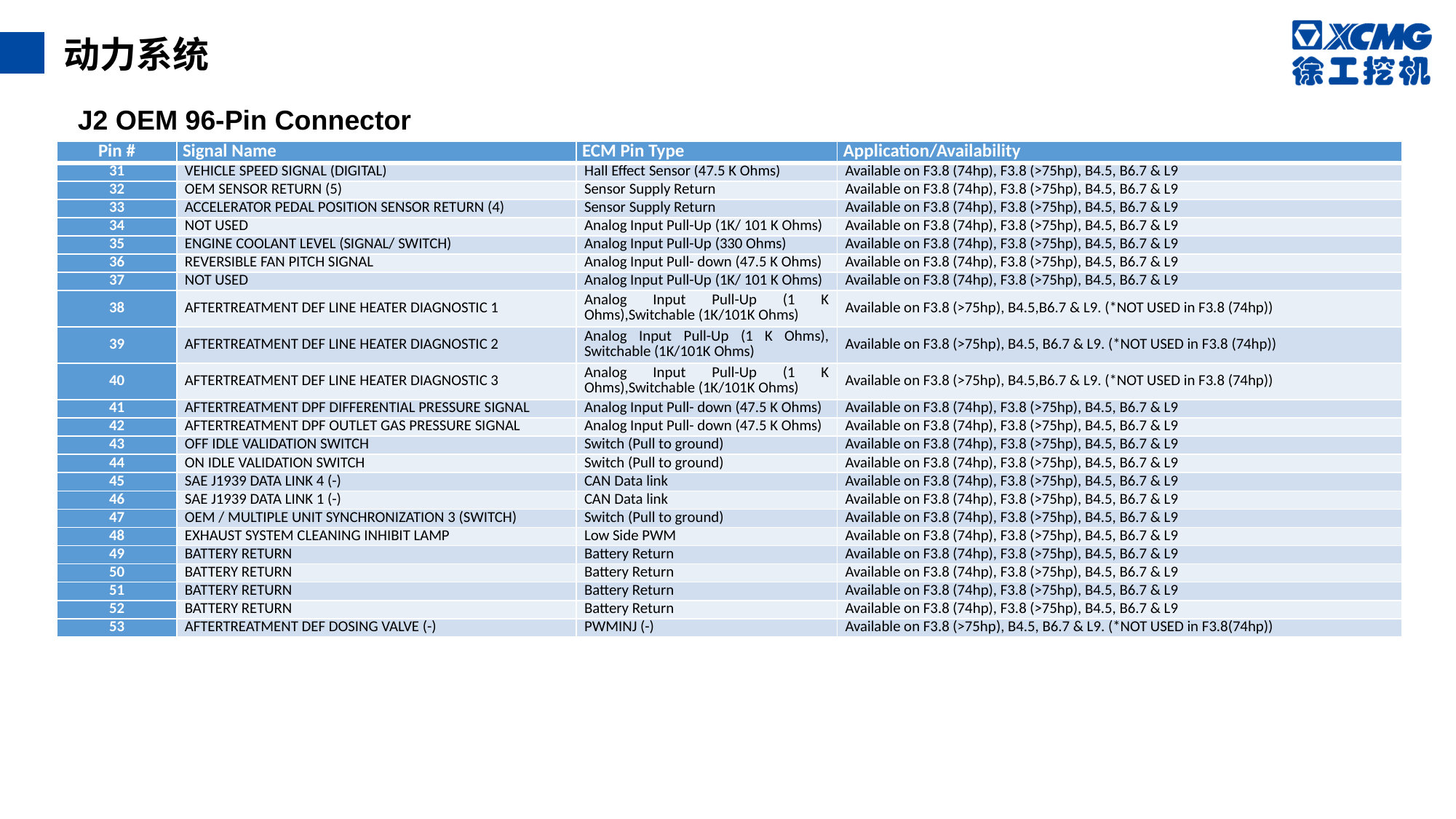

动力系统
J2 OEM 96-Pin Connector
| Pin # | Signal Name | ECM Pin Type | Application/Availability |
| --- | --- | --- | --- |
| 31 | VEHICLE SPEED SIGNAL (DIGITAL) | Hall Effect Sensor (47.5 K Ohms) | Available on F3.8 (74hp), F3.8 (>75hp), B4.5, B6.7 & L9 |
| 32 | OEM SENSOR RETURN (5) | Sensor Supply Return | Available on F3.8 (74hp), F3.8 (>75hp), B4.5, B6.7 & L9 |
| 33 | ACCELERATOR PEDAL POSITION SENSOR RETURN (4) | Sensor Supply Return | Available on F3.8 (74hp), F3.8 (>75hp), B4.5, B6.7 & L9 |
| 34 | NOT USED | Analog Input Pull-Up (1K/ 101 K Ohms) | Available on F3.8 (74hp), F3.8 (>75hp), B4.5, B6.7 & L9 |
| 35 | ENGINE COOLANT LEVEL (SIGNAL/ SWITCH) | Analog Input Pull-Up (330 Ohms) | Available on F3.8 (74hp), F3.8 (>75hp), B4.5, B6.7 & L9 |
| 36 | REVERSIBLE FAN PITCH SIGNAL | Analog Input Pull- down (47.5 K Ohms) | Available on F3.8 (74hp), F3.8 (>75hp), B4.5, B6.7 & L9 |
| 37 | NOT USED | Analog Input Pull-Up (1K/ 101 K Ohms) | Available on F3.8 (74hp), F3.8 (>75hp), B4.5, B6.7 & L9 |
| 38 | AFTERTREATMENT DEF LINE HEATER DIAGNOSTIC 1 | Analog Input Pull-Up (1 K Ohms),Switchable (1K/101K Ohms) | Available on F3.8 (>75hp), B4.5,B6.7 & L9. (\*NOT USED in F3.8 (74hp)) |
| 39 | AFTERTREATMENT DEF LINE HEATER DIAGNOSTIC 2 | Analog Input Pull-Up (1 K Ohms), Switchable (1K/101K Ohms) | Available on F3.8 (>75hp), B4.5, B6.7 & L9. (\*NOT USED in F3.8 (74hp)) |
| 40 | AFTERTREATMENT DEF LINE HEATER DIAGNOSTIC 3 | Analog Input Pull-Up (1 K Ohms),Switchable (1K/101K Ohms) | Available on F3.8 (>75hp), B4.5,B6.7 & L9. (\*NOT USED in F3.8 (74hp)) |
| 41 | AFTERTREATMENT DPF DIFFERENTIAL PRESSURE SIGNAL | Analog Input Pull- down (47.5 K Ohms) | Available on F3.8 (74hp), F3.8 (>75hp), B4.5, B6.7 & L9 |
| 42 | AFTERTREATMENT DPF OUTLET GAS PRESSURE SIGNAL | Analog Input Pull- down (47.5 K Ohms) | Available on F3.8 (74hp), F3.8 (>75hp), B4.5, B6.7 & L9 |
| 43 | OFF IDLE VALIDATION SWITCH | Switch (Pull to ground) | Available on F3.8 (74hp), F3.8 (>75hp), B4.5, B6.7 & L9 |
| 44 | ON IDLE VALIDATION SWITCH | Switch (Pull to ground) | Available on F3.8 (74hp), F3.8 (>75hp), B4.5, B6.7 & L9 |
| 45 | SAE J1939 DATA LINK 4 (-) | CAN Data link | Available on F3.8 (74hp), F3.8 (>75hp), B4.5, B6.7 & L9 |
| 46 | SAE J1939 DATA LINK 1 (-) | CAN Data link | Available on F3.8 (74hp), F3.8 (>75hp), B4.5, B6.7 & L9 |
| 47 | OEM / MULTIPLE UNIT SYNCHRONIZATION 3 (SWITCH) | Switch (Pull to ground) | Available on F3.8 (74hp), F3.8 (>75hp), B4.5, B6.7 & L9 |
| 48 | EXHAUST SYSTEM CLEANING INHIBIT LAMP | Low Side PWM | Available on F3.8 (74hp), F3.8 (>75hp), B4.5, B6.7 & L9 |
| 49 | BATTERY RETURN | Battery Return | Available on F3.8 (74hp), F3.8 (>75hp), B4.5, B6.7 & L9 |
| 50 | BATTERY RETURN | Battery Return | Available on F3.8 (74hp), F3.8 (>75hp), B4.5, B6.7 & L9 |
| 51 | BATTERY RETURN | Battery Return | Available on F3.8 (74hp), F3.8 (>75hp), B4.5, B6.7 & L9 |
| 52 | BATTERY RETURN | Battery Return | Available on F3.8 (74hp), F3.8 (>75hp), B4.5, B6.7 & L9 |
| 53 | AFTERTREATMENT DEF DOSING VALVE (-) | PWMINJ (-) | Available on F3.8 (>75hp), B4.5, B6.7 & L9. (\*NOT USED in F3.8(74hp)) |